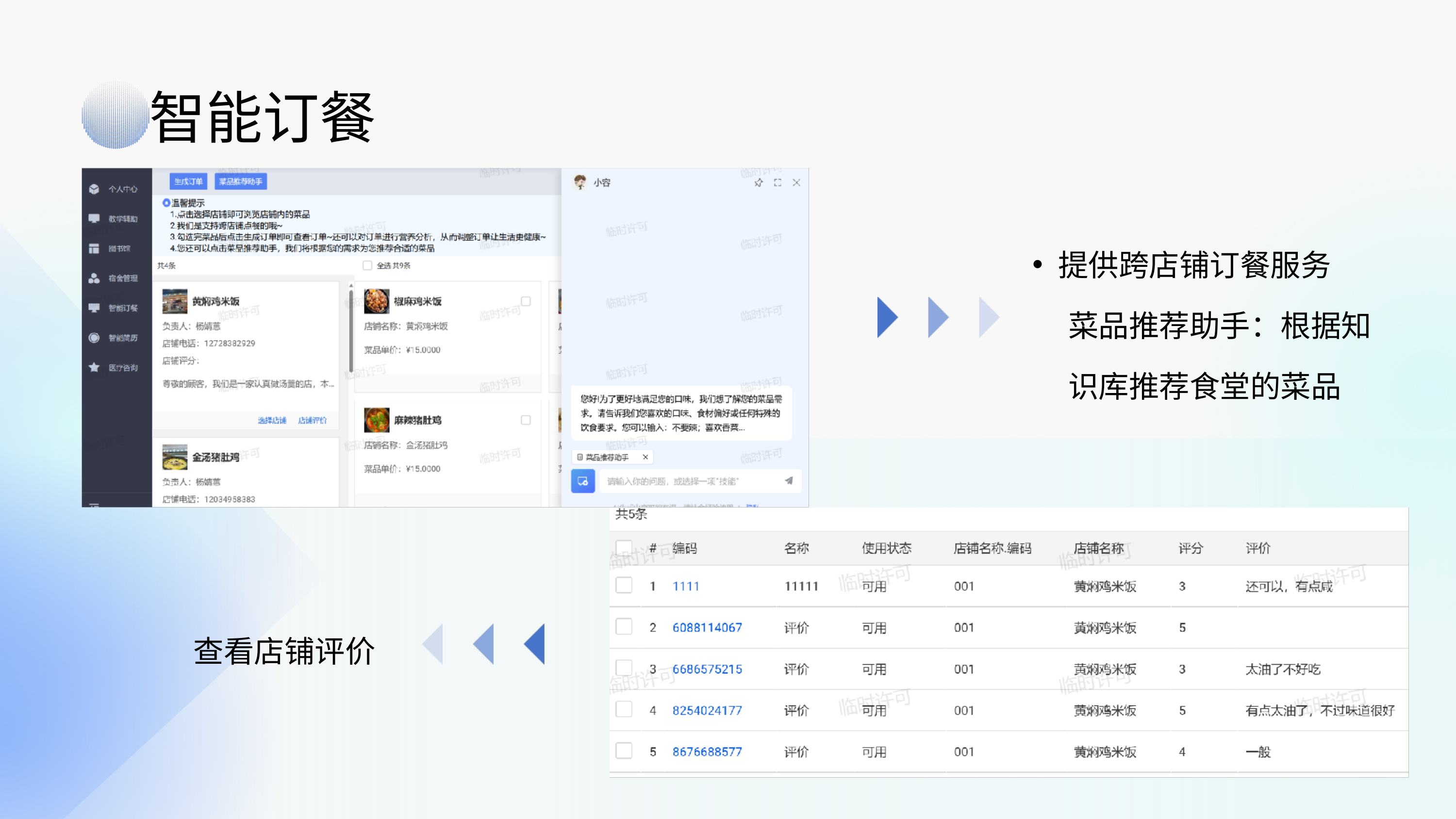

智能订餐

提供跨店铺订餐服务
        菜品推荐助手：根据知
        识库推荐食堂的菜品

查看店铺评价